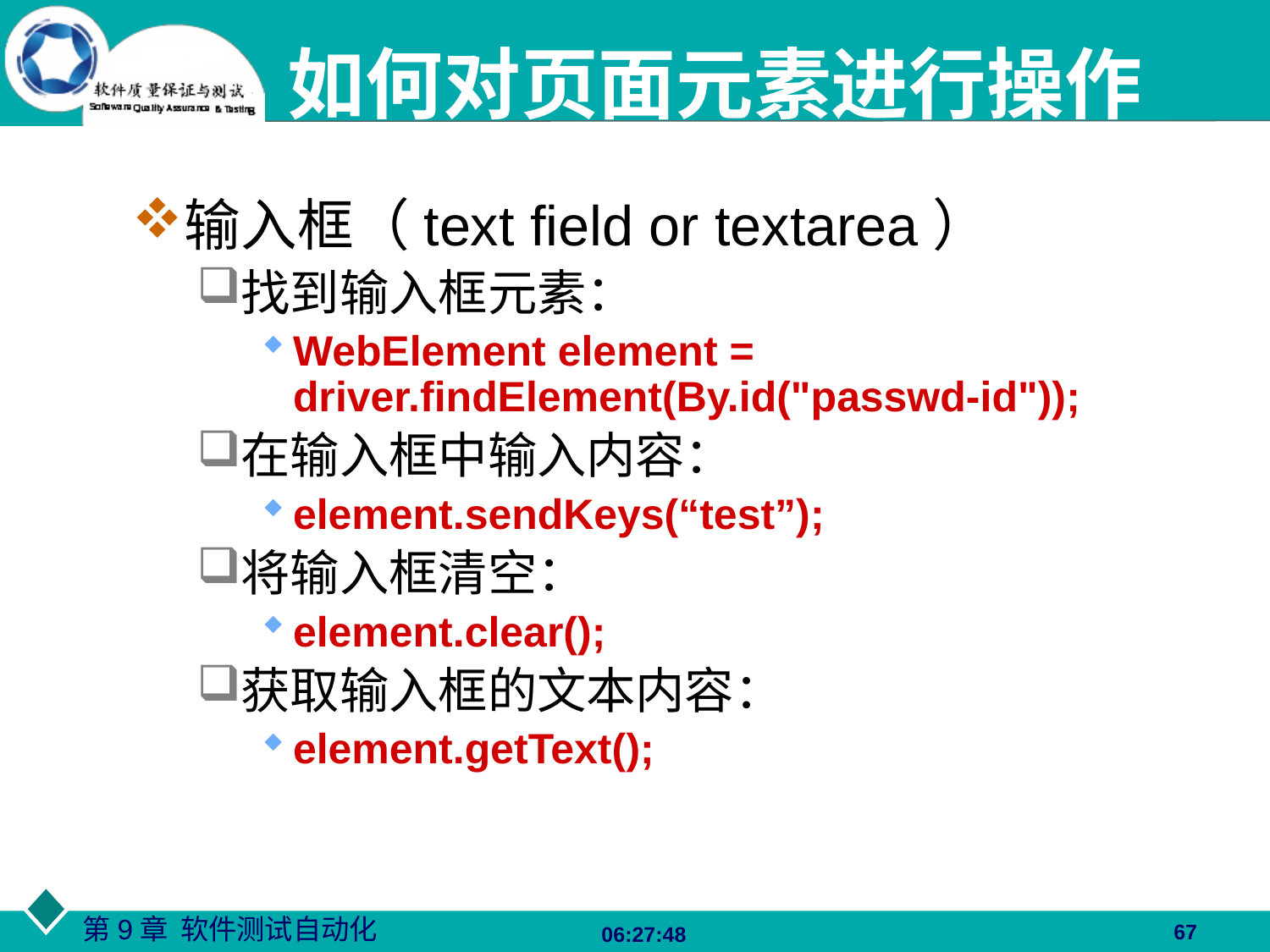

# 如何对页面元素进行操作
输入框（text field or textarea）
找到输入框元素：
WebElement element = driver.findElement(By.id("passwd-id"));
在输入框中输入内容：
element.sendKeys(“test”);
将输入框清空：
element.clear();
获取输入框的文本内容：
element.getText();
67
06:27:48